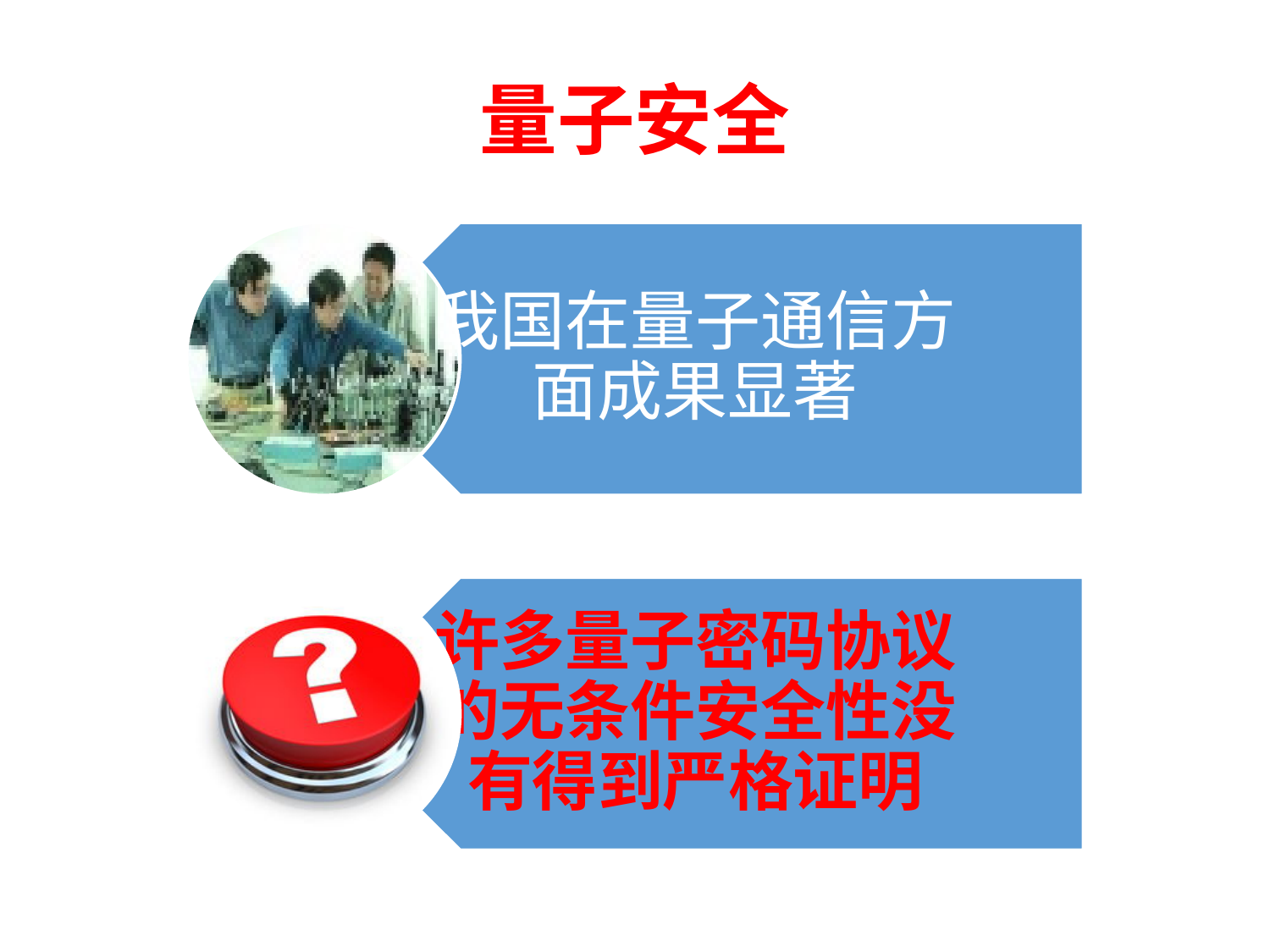

# 量子安全
我国在量子通信方面成果显著
许多量子密码协议的无条件安全性没有得到严格证明